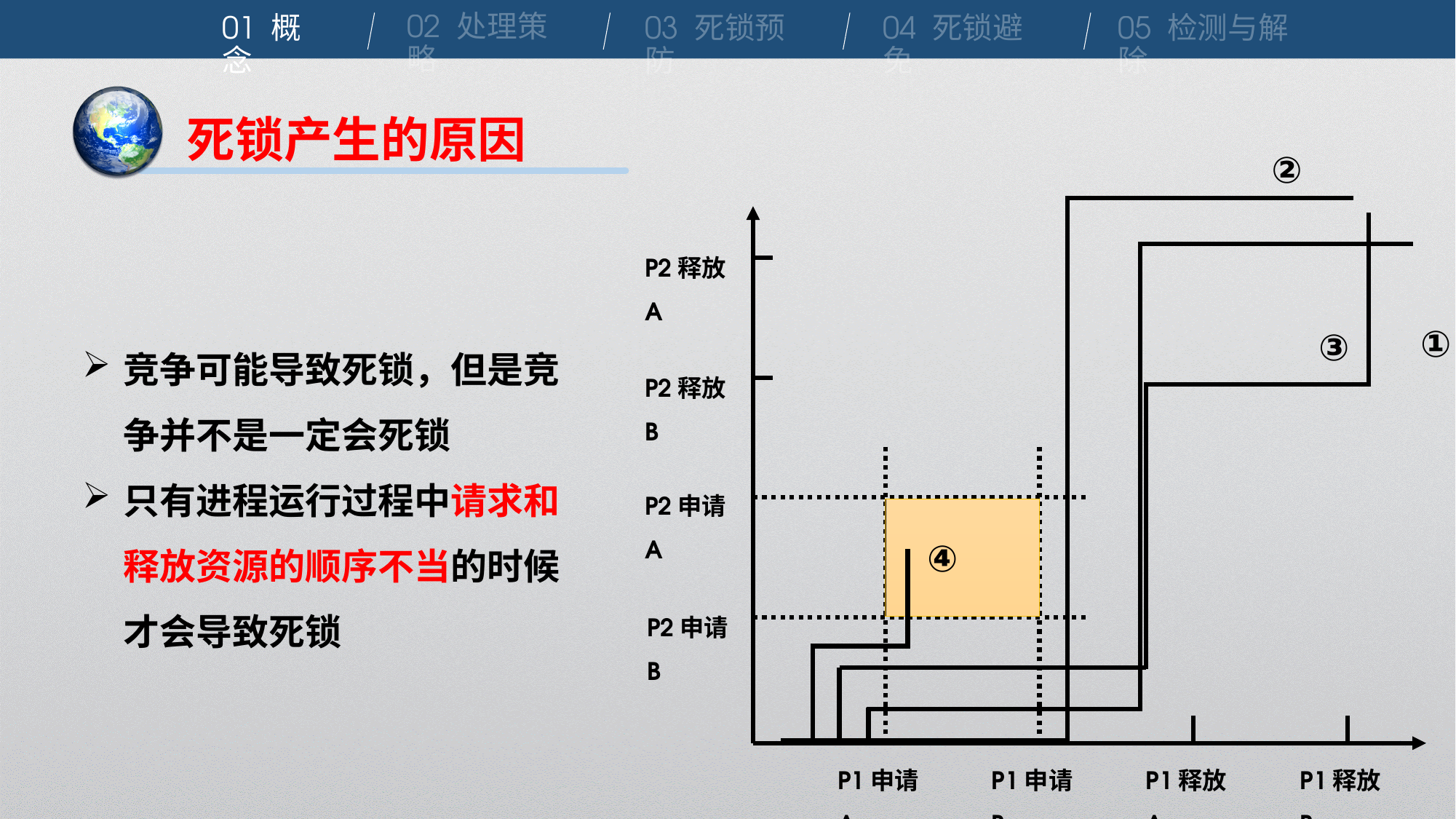

02 处理策略
01 概念
04 死锁避免
03 死锁预防
05 检测与解除
死锁产生的原因
②
P2释放A
P2释放B
P2申请A
P2申请B
P1申请A
P1申请B
P1释放A
P1释放B
③
①
竞争可能导致死锁，但是竞争并不是一定会死锁
只有进程运行过程中请求和释放资源的顺序不当的时候才会导致死锁

④